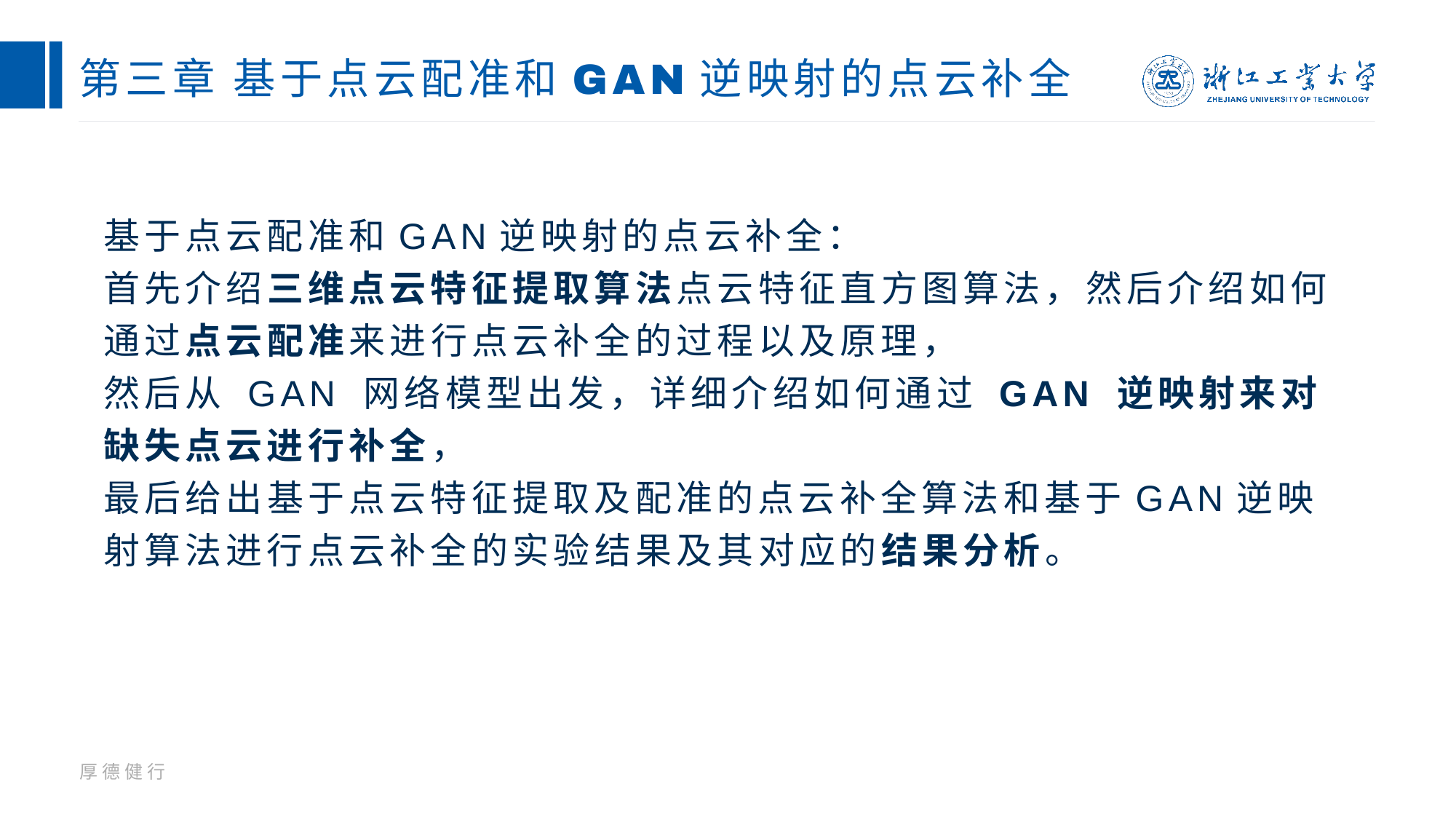

# 第三章 基于点云配准和GAN逆映射的点云补全
基于点云配准和GAN逆映射的点云补全：
首先介绍三维点云特征提取算法点云特征直方图算法，然后介绍如何通过点云配准来进行点云补全的过程以及原理，
然后从 GAN 网络模型出发，详细介绍如何通过 GAN 逆映射来对缺失点云进行补全，
最后给出基于点云特征提取及配准的点云补全算法和基于GAN逆映射算法进行点云补全的实验结果及其对应的结果分析。